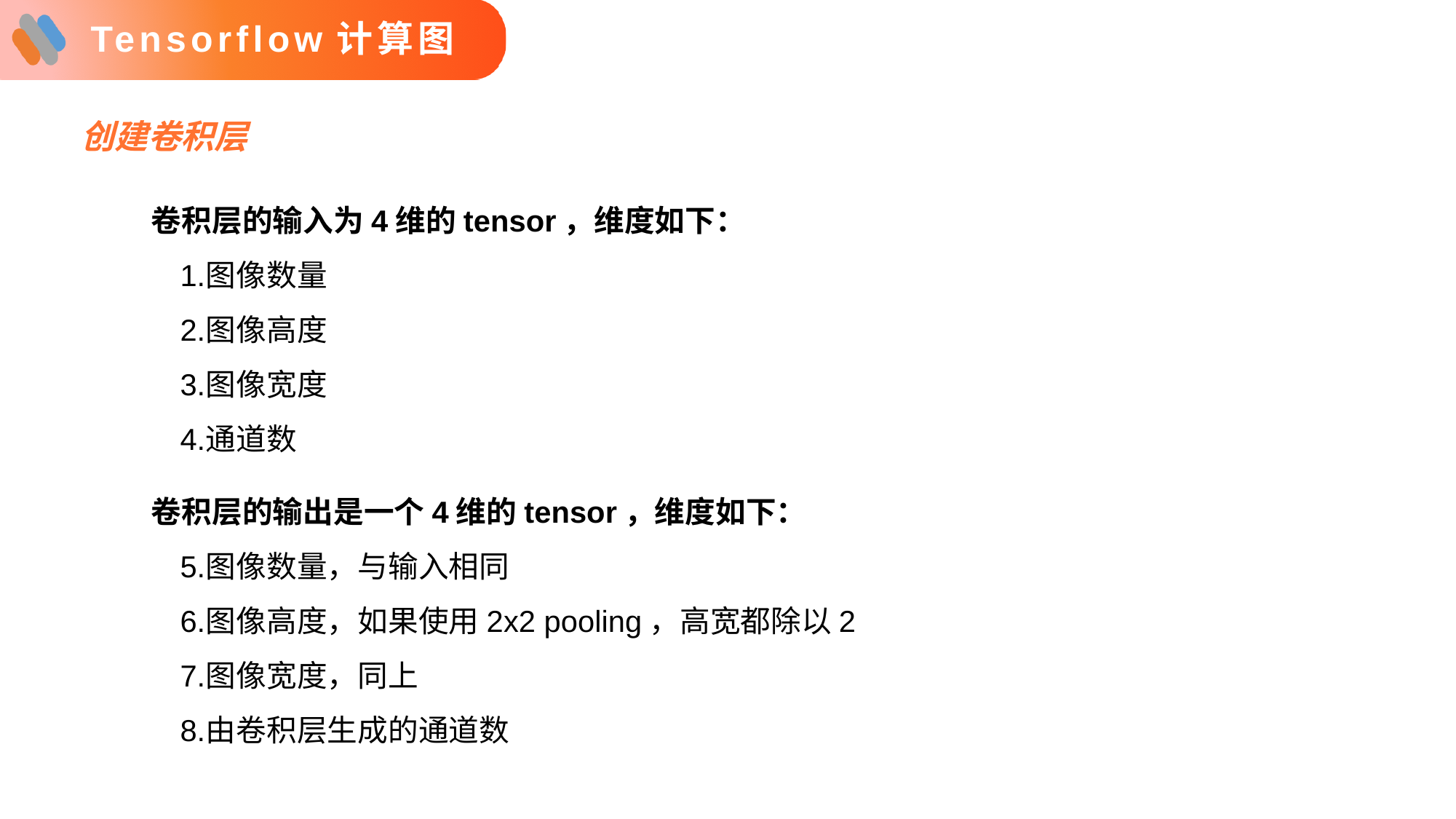

# Tensorflow计算图
创建卷积层
卷积层的输入为4维的tensor，维度如下：
图像数量
图像高度
图像宽度
通道数
卷积层的输出是一个4维的tensor，维度如下：
图像数量，与输入相同
图像高度，如果使用2x2 pooling，高宽都除以2
图像宽度，同上
由卷积层生成的通道数